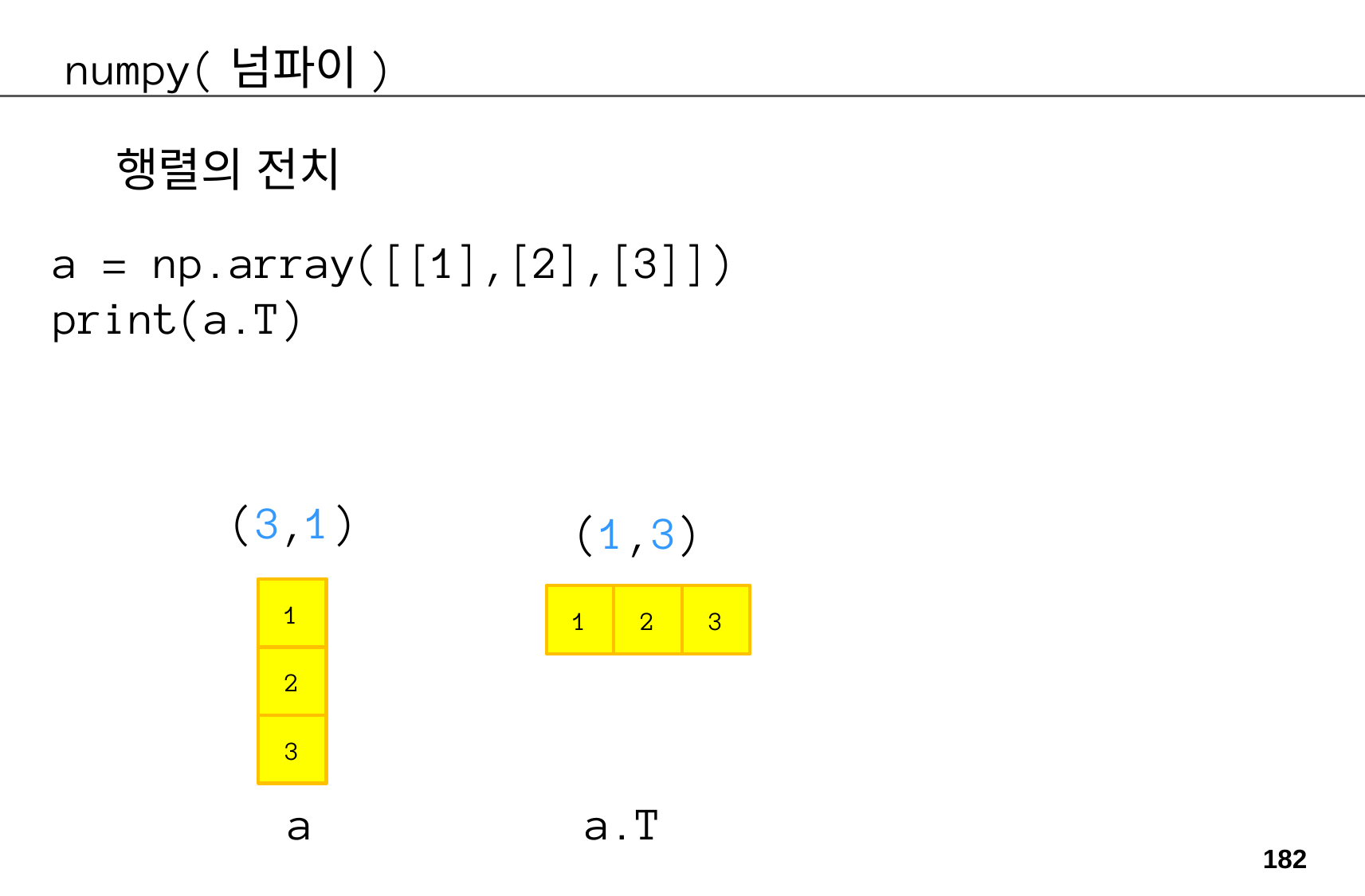

numpy(넘파이)
행렬의 전치
a = np.array([[1],[2],[3]])
print(a.T)
(3,1)
(1,3)
1
1
2
3
2
3
a
a.T